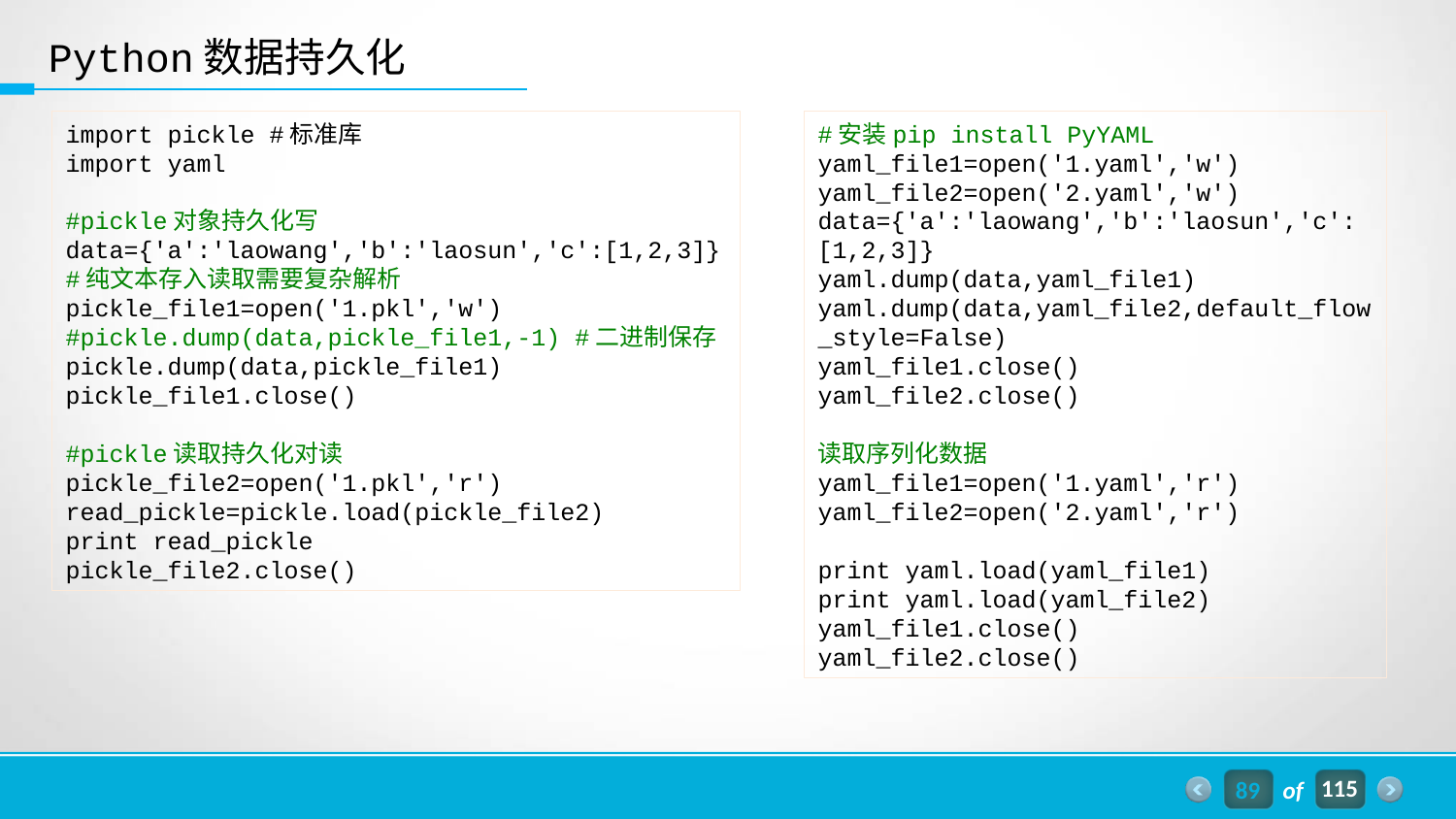

Python数据持久化

import pickle #标准库
import yaml

#pickle对象持久化写
data={'a':'laowang','b':'laosun','c':[1,2,3]} #纯文本存入读取需要复杂解析
pickle_file1=open('1.pkl','w')
#pickle.dump(data,pickle_file1,-1) #二进制保存
pickle.dump(data,pickle_file1)
pickle_file1.close()

#pickle读取持久化对读
pickle_file2=open('1.pkl','r')
read_pickle=pickle.load(pickle_file2)
print read_pickle
pickle_file2.close()
#安装pip install PyYAML
yaml_file1=open('1.yaml','w')
yaml_file2=open('2.yaml','w')
data={'a':'laowang','b':'laosun','c':[1,2,3]}
yaml.dump(data,yaml_file1)
yaml.dump(data,yaml_file2,default_flow_style=False)
yaml_file1.close()
yaml_file2.close()

读取序列化数据
yaml_file1=open('1.yaml','r')
yaml_file2=open('2.yaml','r')

print yaml.load(yaml_file1)
print yaml.load(yaml_file2)
yaml_file1.close()
yaml_file2.close()
89